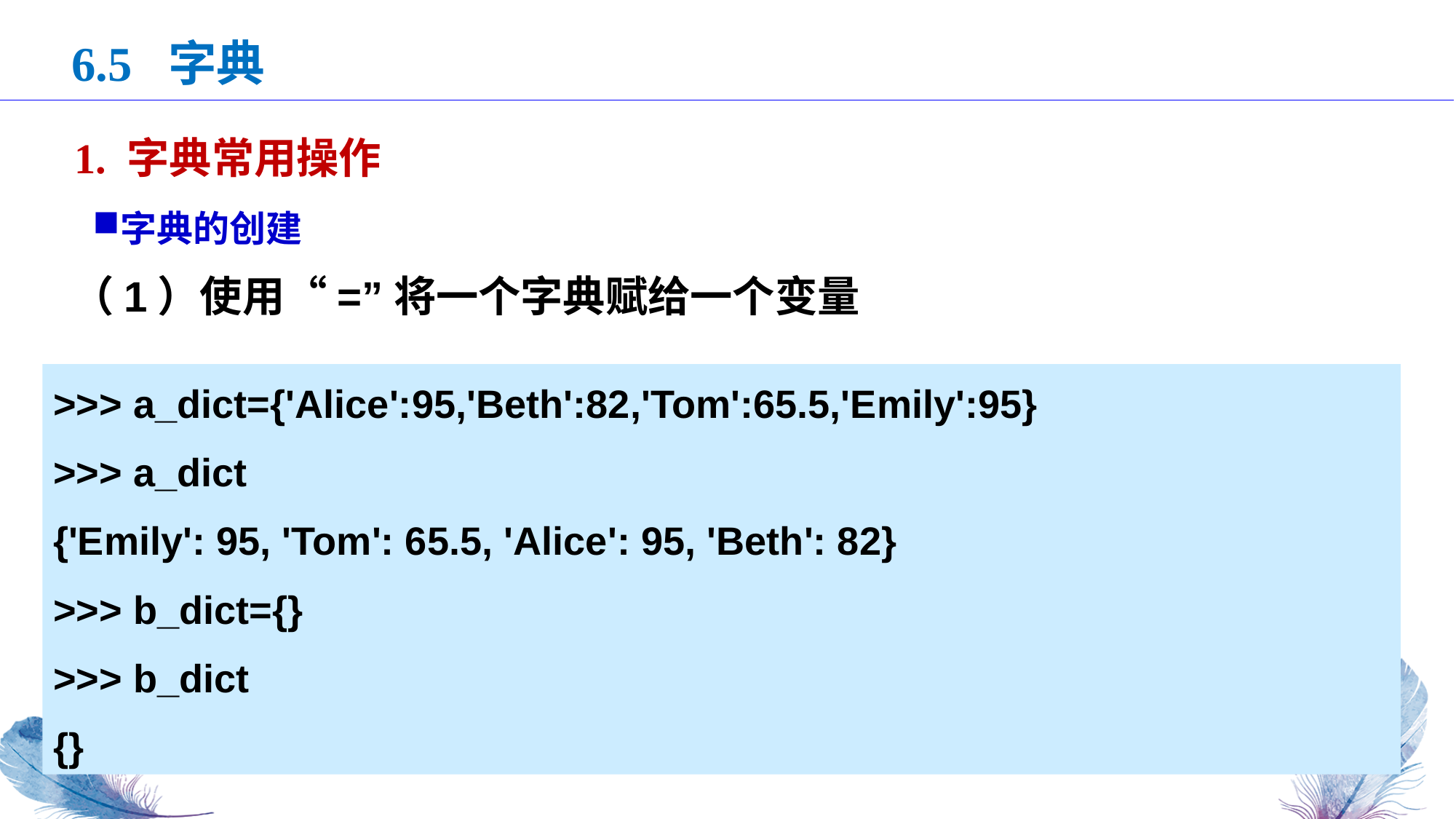

6.5  字典
1. 字典常用操作
字典的创建
（1）使用“=”将一个字典赋给一个变量
>>> a_dict={'Alice':95,'Beth':82,'Tom':65.5,'Emily':95}
>>> a_dict
{'Emily': 95, 'Tom': 65.5, 'Alice': 95, 'Beth': 82}
>>> b_dict={}
>>> b_dict
{}